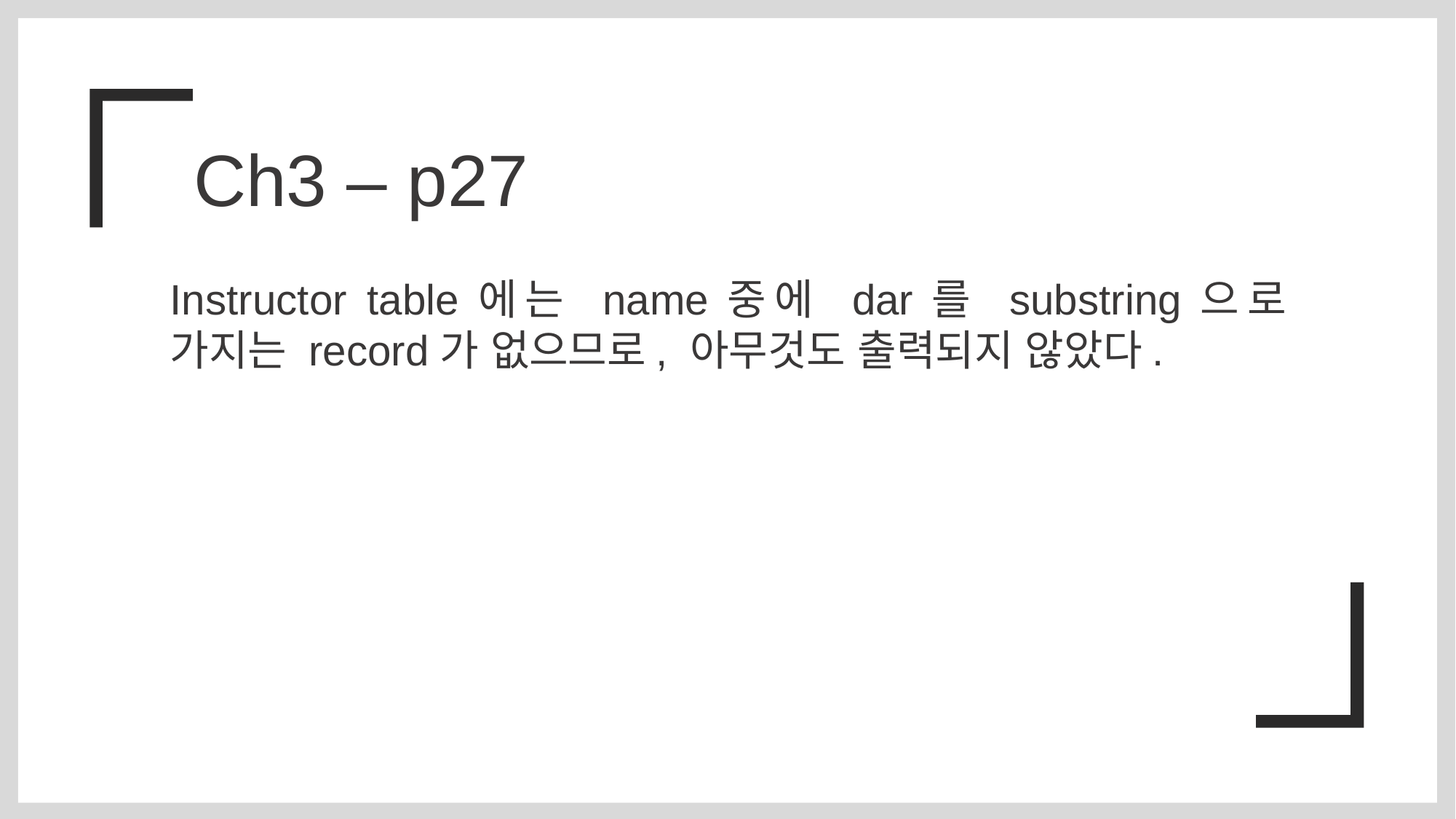

Ch3 – p27
Instructor table에는 name중에 dar를 substring으로 가지는 record가 없으므로, 아무것도 출력되지 않았다.